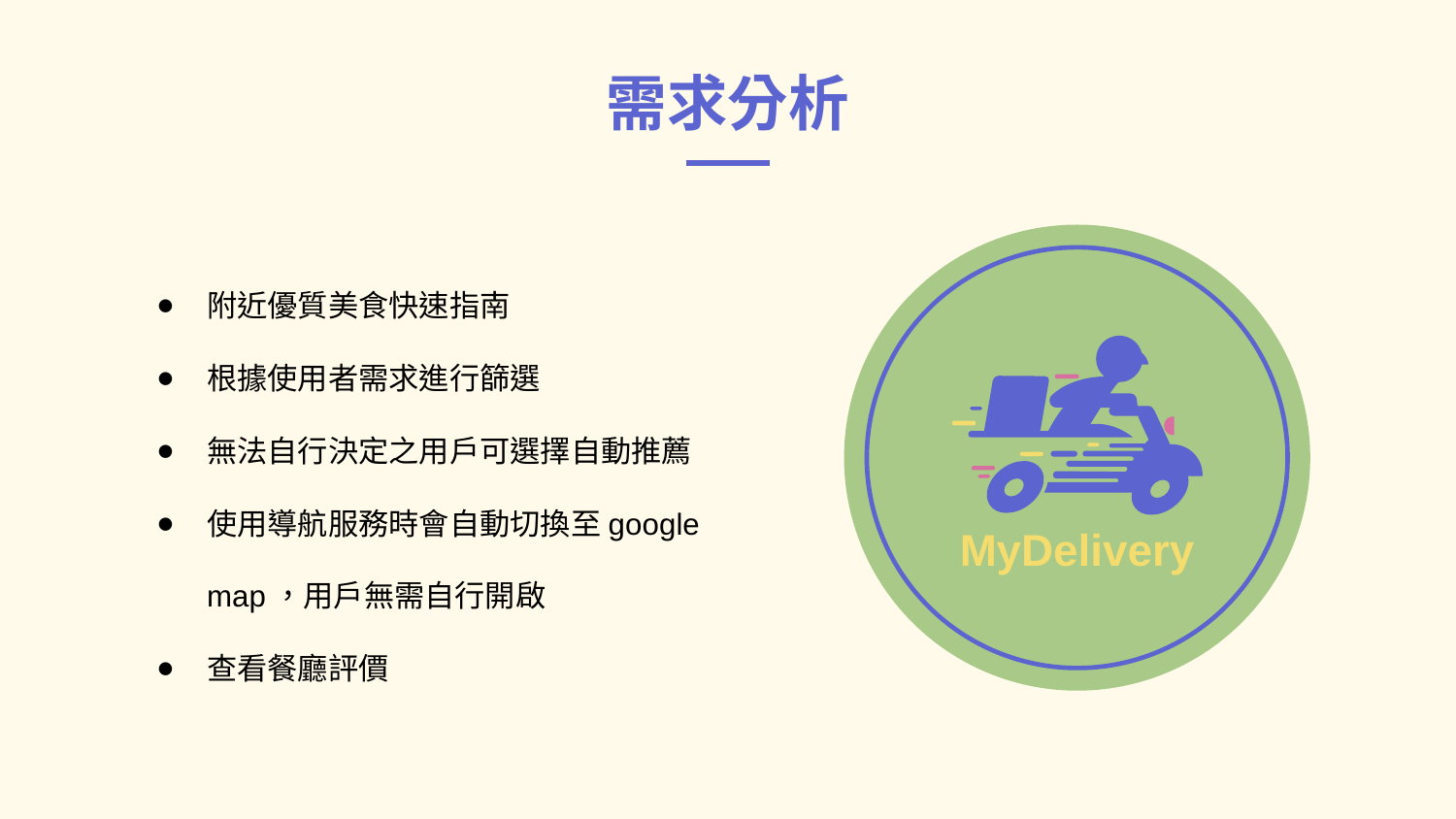

# 需求分析

附近優質美食快速指南
根據使用者需求進行篩選
無法自行決定之用戶可選擇自動推薦
使用導航服務時會自動切換至google map，用戶無需自行開啟
查看餐廳評價

MyDelivery